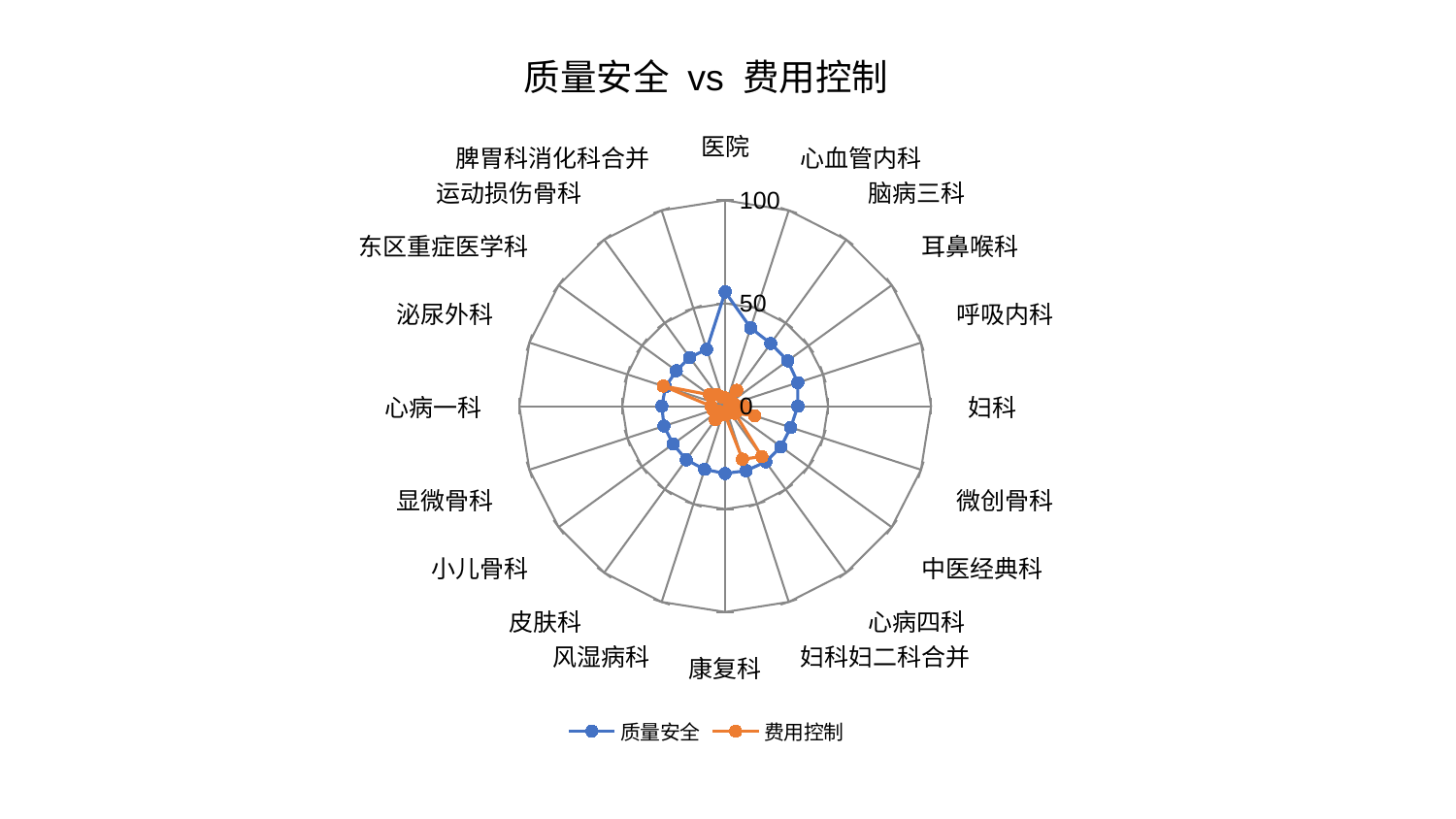

### Chart: 质量安全 vs 费用控制

| Category | 质量安全 | 费用控制 |
|---|---|---|
| 医院 | 55.53573143003357 | 4.000412291044324 |
| 心血管内科 | 40.010348882490824 | 3.5599992232330733 |
| 脑病三科 | 37.67278953642697 | 9.524948826286039 |
| 耳鼻喉科 | 37.54425420958655 | 2.6534236554498256 |
| 呼吸内科 | 37.10581469532677 | 4.399901740665859 |
| 妇科 | 35.29941768756632 | 9.161048473322927 |
| 微创骨科 | 33.51220068248155 | 15.004570171067217 |
| 中医经典科 | 33.48598555279222 | 5.884856573838471 |
| 心病四科 | 33.47168228877102 | 30.311269160426313 |
| 妇科妇二科合并 | 32.93444785575386 | 27.095146567812943 |
| 康复科 | 32.69029301288871 | 4.318864759701078 |
| 风湿病科 | 32.30940075233775 | 3.0106522700581424 |
| 皮肤科 | 32.19849866023047 | 8.114395831304776 |
| 小儿骨科 | 31.30901183134036 | 4.034590812757551 |
| 显微骨科 | 31.266453322815018 | 6.208202183832214 |
| 心病一科 | 30.76481410432205 | 6.815539374282344 |
| 泌尿外科 | 30.452797761024005 | 31.662425594756485 |
| 东区重症医学科 | 29.352649953162334 | 9.425707795960982 |
| 运动损伤骨科 | 29.30813133238761 | 6.9801756627628775 |
| 脾胃科消化科合并 | 29.021374797837545 | 4.612450858174931 |
7